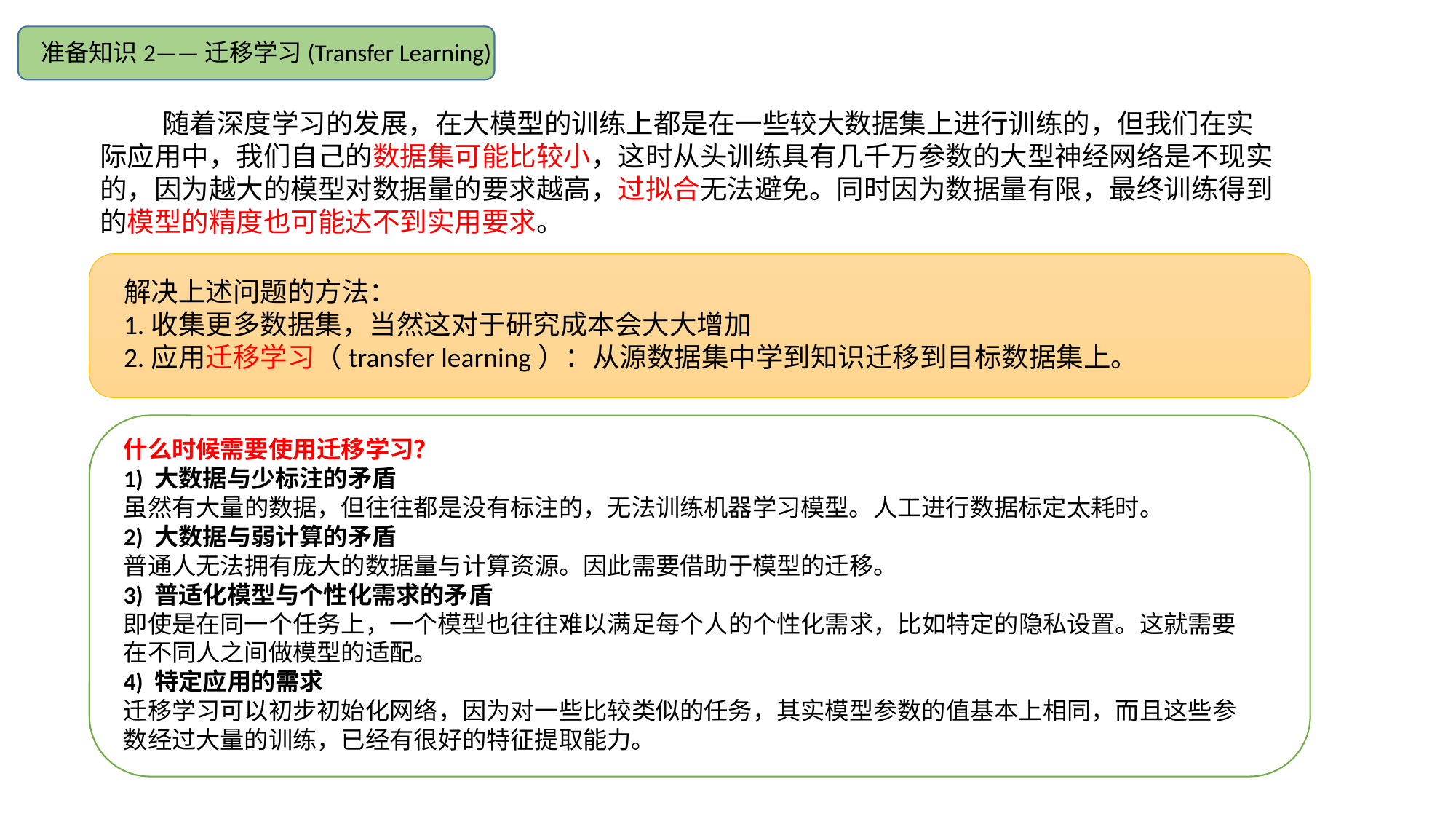

准备知识2——迁移学习(Transfer Learning)
         随着深度学习的发展，在大模型的训练上都是在一些较大数据集上进行训练的，但我们在实际应用中，我们自己的数据集可能比较小，这时从头训练具有几千万参数的大型神经网络是不现实的，因为越大的模型对数据量的要求越高，过拟合无法避免。同时因为数据量有限，最终训练得到的模型的精度也可能达不到实用要求。

解决上述问题的方法：
1.收集更多数据集，当然这对于研究成本会大大增加
2.应用迁移学习（transfer learning）：从源数据集中学到知识迁移到目标数据集上。

什么时候需要使用迁移学习？
1) 大数据与少标注的矛盾
虽然有大量的数据，但往往都是没有标注的，无法训练机器学习模型。人工进行数据标定太耗时。
2) 大数据与弱计算的矛盾
普通人无法拥有庞大的数据量与计算资源。因此需要借助于模型的迁移。
3) 普适化模型与个性化需求的矛盾
即使是在同一个任务上，一个模型也往往难以满足每个人的个性化需求，比如特定的隐私设置。这就需要在不同人之间做模型的适配。
4) 特定应用的需求
迁移学习可以初步初始化网络，因为对一些比较类似的任务，其实模型参数的值基本上相同，而且这些参数经过大量的训练，已经有很好的特征提取能力。